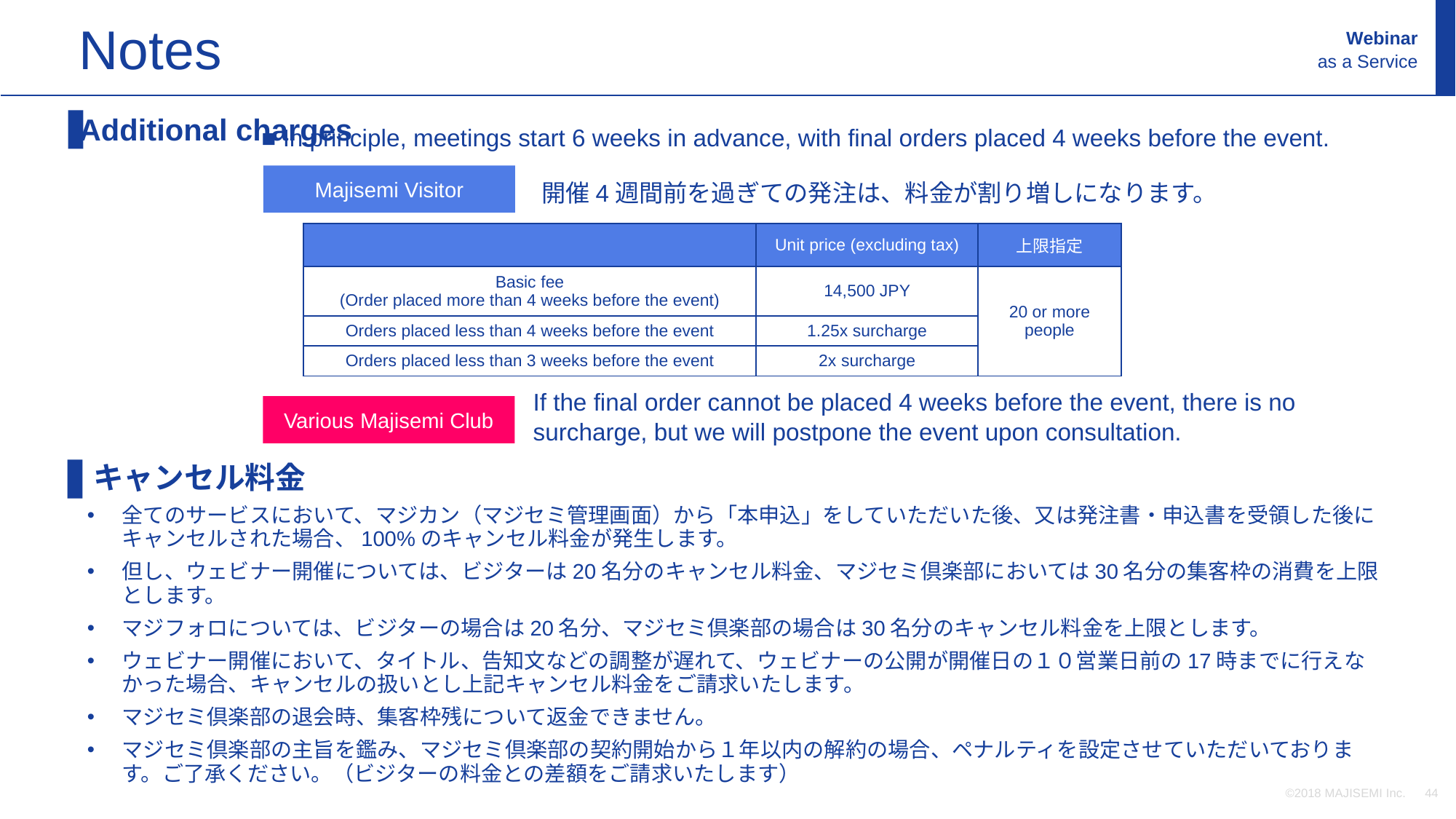

Notes
Webinar
as a Service
■ In principle, meetings start 6 weeks in advance, with final orders placed 4 weeks before the event.
Additional charges

 キャンセル料金
全てのサービスにおいて、マジカン（マジセミ管理画面）から「本申込」をしていただいた後、又は発注書・申込書を受領した後にキャンセルされた場合、100%のキャンセル料金が発生します。
但し、ウェビナー開催については、ビジターは20名分のキャンセル料金、マジセミ倶楽部においては30名分の集客枠の消費を上限とします。
マジフォロについては、ビジターの場合は20名分、マジセミ倶楽部の場合は30名分のキャンセル料金を上限とします。
ウェビナー開催において、タイトル、告知文などの調整が遅れて、ウェビナーの公開が開催日の１０営業日前の17時までに行えなかった場合、キャンセルの扱いとし上記キャンセル料金をご請求いたします。
マジセミ倶楽部の退会時、集客枠残について返金できません。
マジセミ倶楽部の主旨を鑑み、マジセミ倶楽部の契約開始から１年以内の解約の場合、ペナルティを設定させていただいております。ご了承ください。（ビジターの料金との差額をご請求いたします）

開催4週間前を過ぎての発注は、料金が割り増しになります。
Majisemi Visitor
|  | Unit price (excluding tax) | 上限指定 |
| --- | --- | --- |
| Basic fee (Order placed more than 4 weeks before the event) | 14,500 JPY | 20 or more people |
| Orders placed less than 4 weeks before the event | 1.25x surcharge |  |
| Orders placed less than 3 weeks before the event | 2x surcharge |  |
If the final order cannot be placed 4 weeks before the event, there is no surcharge, but we will postpone the event upon consultation.
Various Majisemi Club

©2018 MAJISEMI Inc.
44